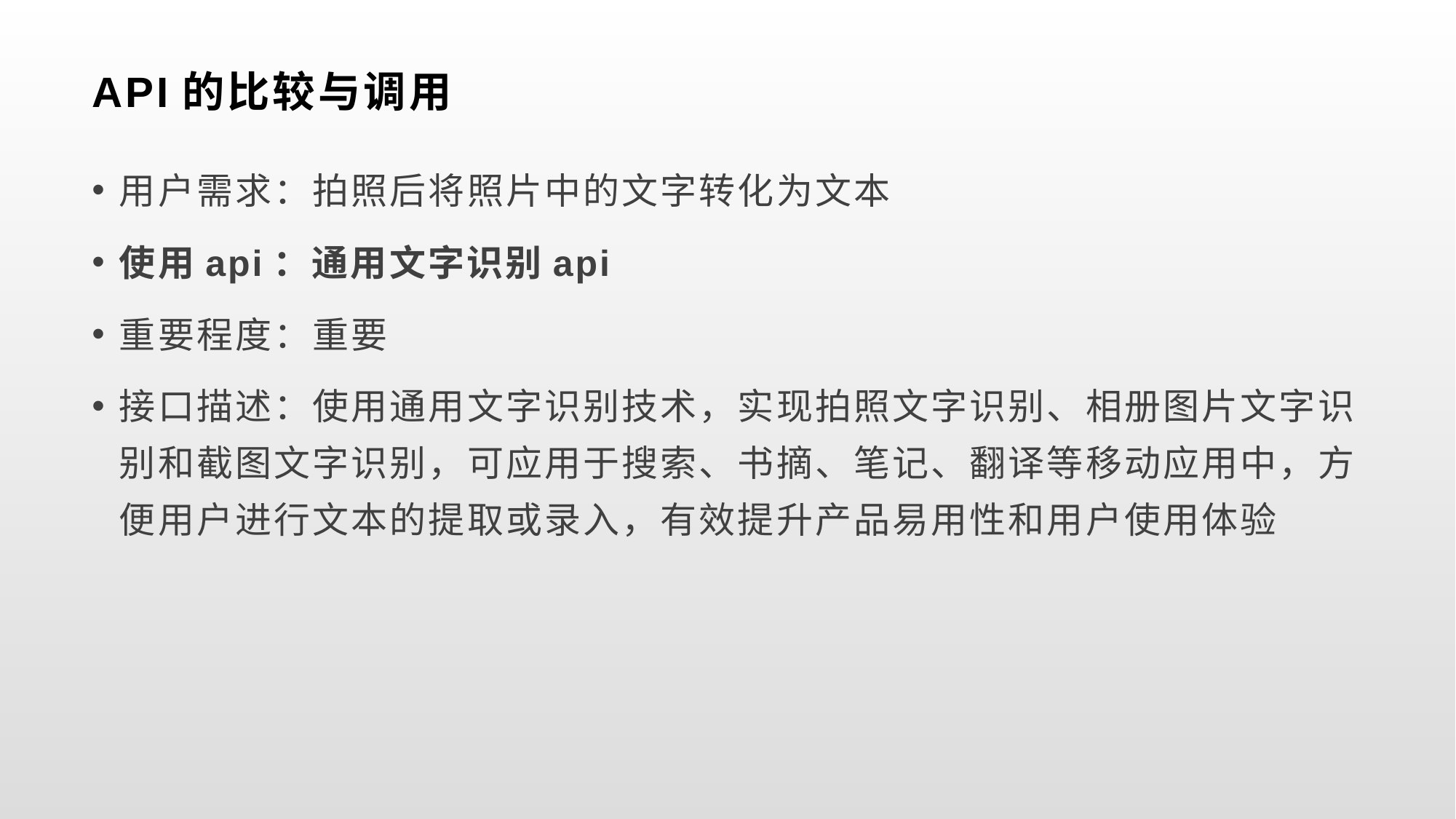

# API的比较与调用
用户需求：拍照后将照片中的文字转化为文本
使用api：通用文字识别api
重要程度：重要
接口描述：使用通用文字识别技术，实现拍照文字识别、相册图片文字识别和截图文字识别，可应用于搜索、书摘、笔记、翻译等移动应用中，方便用户进行文本的提取或录入，有效提升产品易用性和用户使用体验